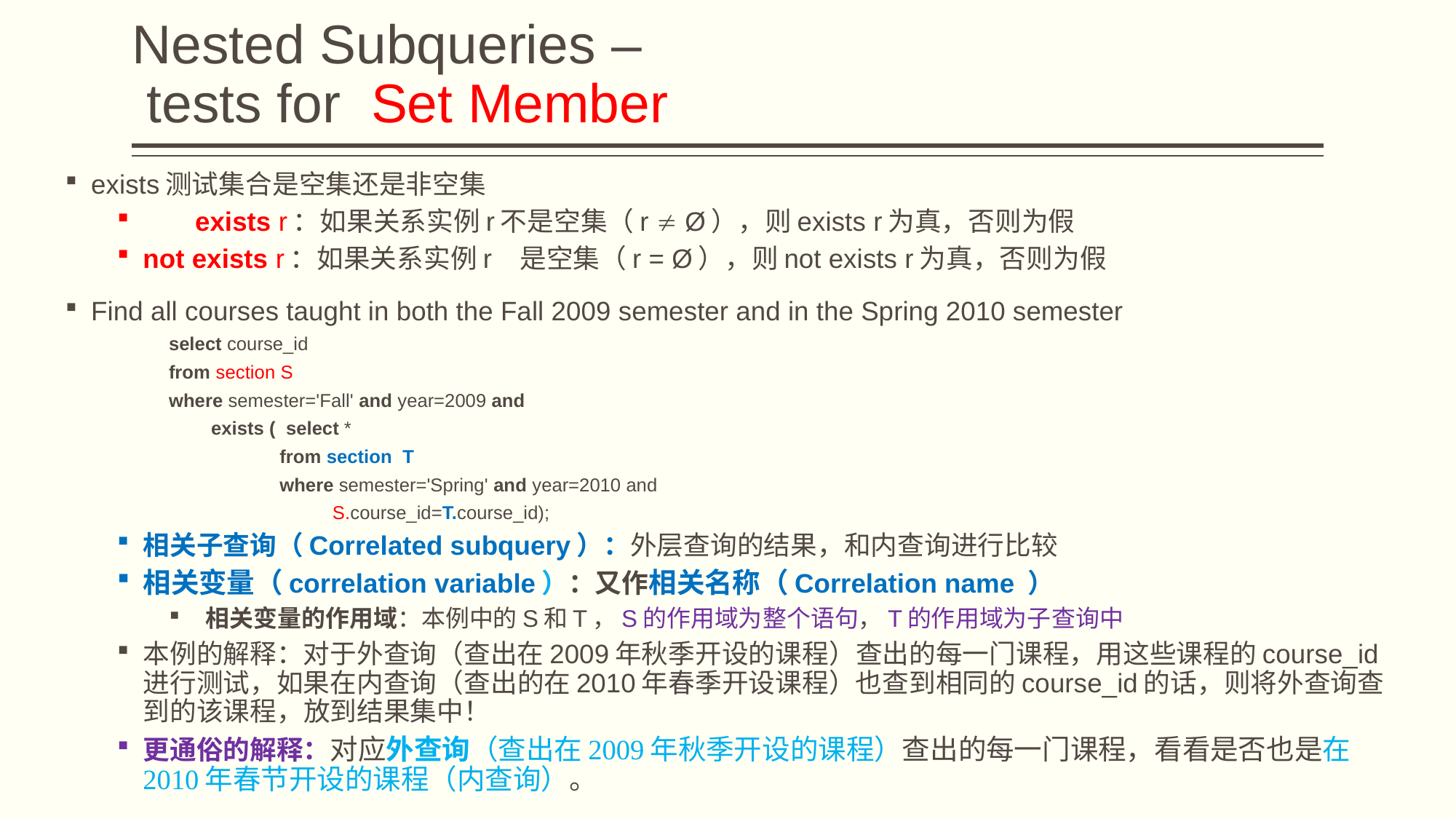

# Nested Subqueries – tests for  Set Member
exists测试集合是空集还是非空集
       exists r：如果关系实例r不是空集（r ≠ Ø），则exists r为真，否则为假
not exists r：如果关系实例r   是空集（r = Ø），则not exists r为真，否则为假
Find all courses taught in both the Fall 2009 semester and in the Spring 2010 semester
select course_id
from section S
where semester='Fall' and year=2009 and
        exists (  select *
                     from section  T
                     where semester='Spring' and year=2010 and
                               S.course_id=T.course_id);
相关子查询（Correlated subquery）：外层查询的结果，和内查询进行比较
相关变量（correlation variable）：又作相关名称（Correlation name ）
 相关变量的作用域：本例中的S和T，S的作用域为整个语句，T的作用域为子查询中
本例的解释：对于外查询（查出在2009年秋季开设的课程）查出的每一门课程，用这些课程的course_id进行测试，如果在内查询（查出的在2010年春季开设课程）也查到相同的course_id的话，则将外查询查到的该课程，放到结果集中！
更通俗的解释：对应外查询（查出在2009年秋季开设的课程）查出的每一门课程，看看是否也是在2010年春节开设的课程（内查询）。